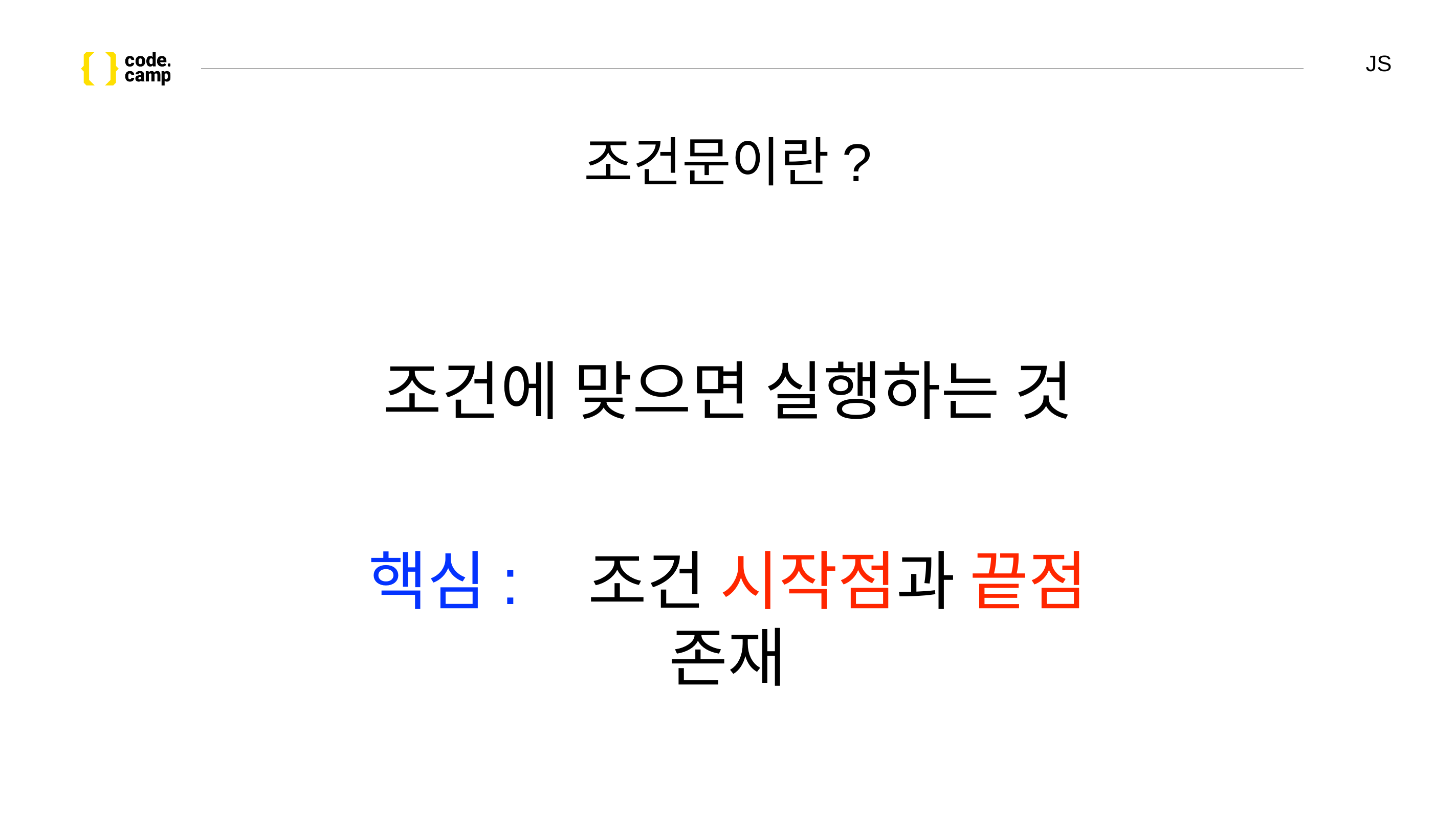

# JS

조건문이란?
조건에 맞으면 실행하는 것
핵심:   조건 시작점과 끝점 존재